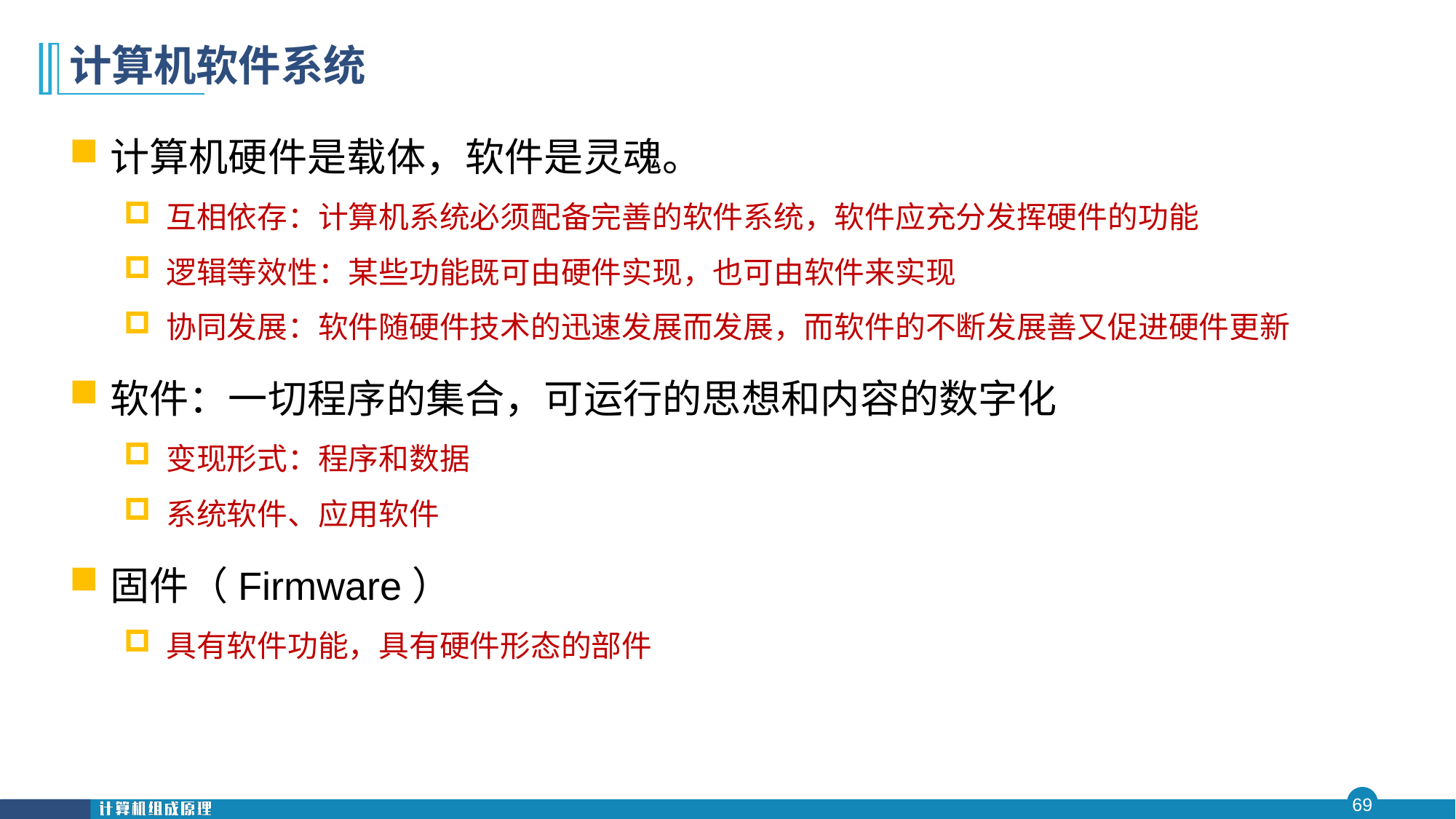

# 计算机软件系统
计算机硬件是载体，软件是灵魂。
互相依存：计算机系统必须配备完善的软件系统，软件应充分发挥硬件的功能
逻辑等效性：某些功能既可由硬件实现，也可由软件来实现
协同发展：软件随硬件技术的迅速发展而发展，而软件的不断发展善又促进硬件更新
软件：一切程序的集合，可运行的思想和内容的数字化
变现形式：程序和数据
系统软件、应用软件
固件（Firmware）
具有软件功能，具有硬件形态的部件